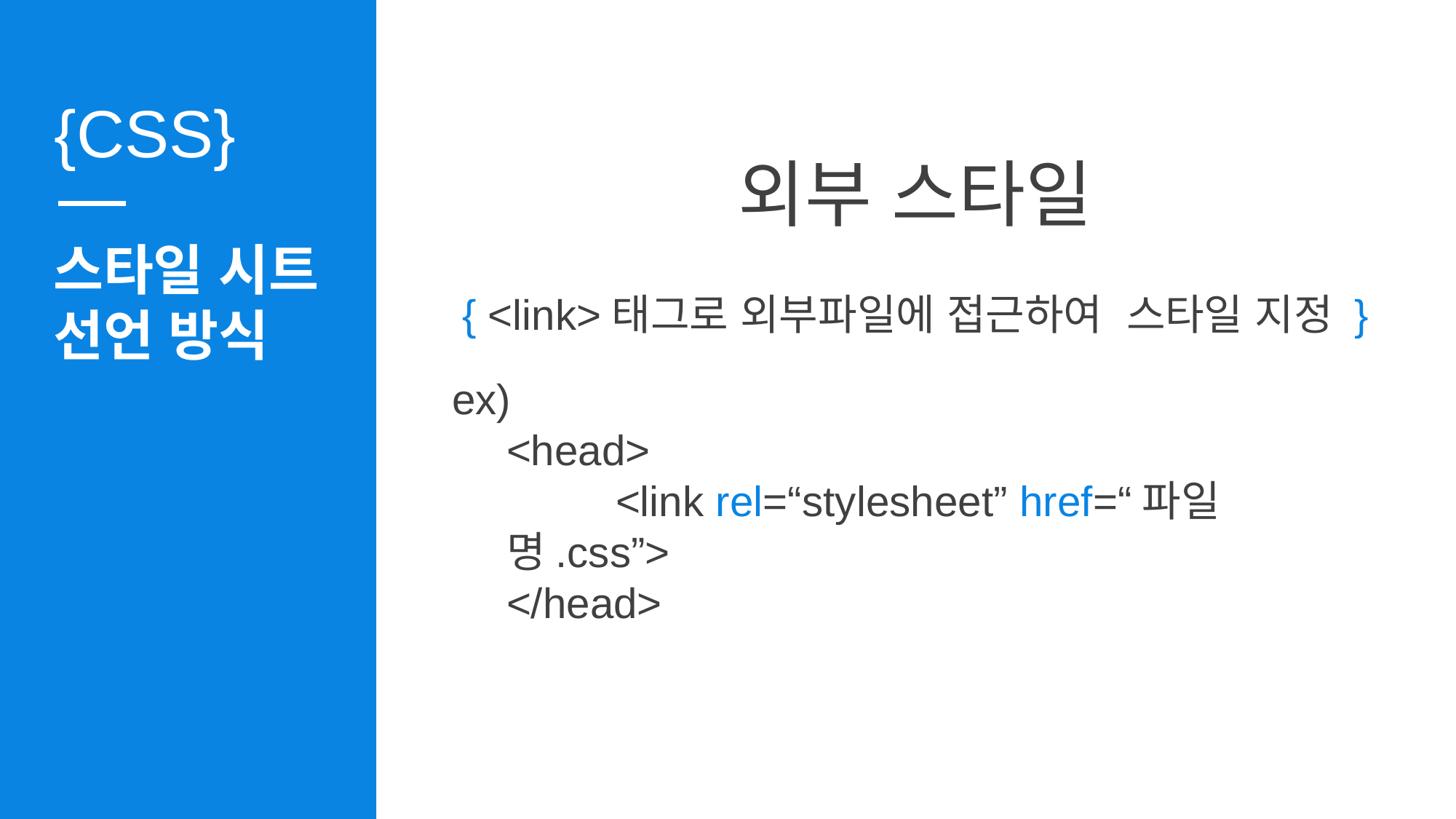

외부 스타일
스타일 시트
선언 방식
{ <link>태그로 외부파일에 접근하여  스타일 지정 }
ex)
<head>
	<link rel=“stylesheet” href=“파일명.css”>
</head>